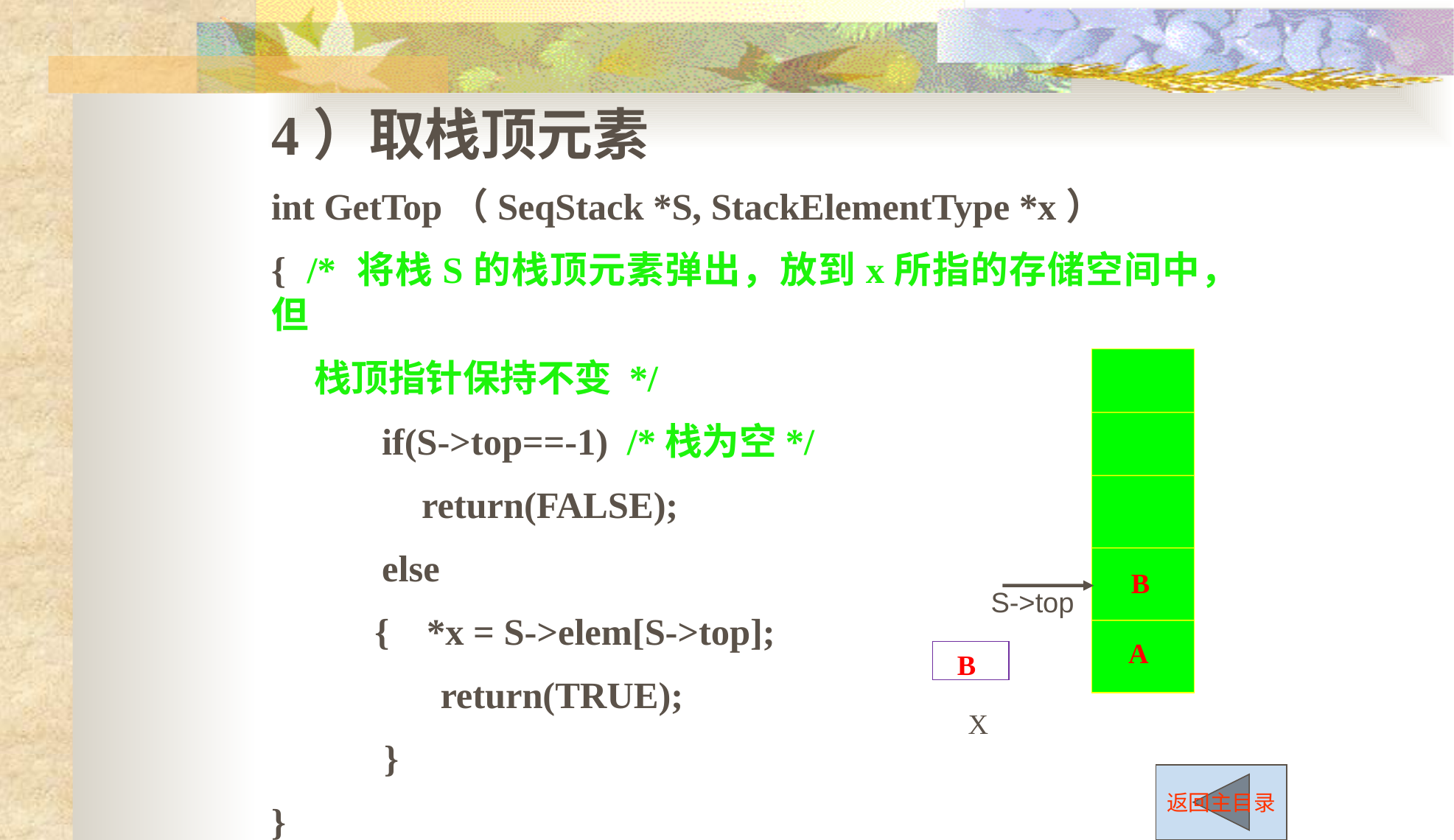

4）取栈顶元素
int GetTop（SeqStack *S, StackElementType *x）
{  /* 将栈S的栈顶元素弹出，放到x所指的存储空间中，但
    栈顶指针保持不变 */
	if(S->top==-1)  /*栈为空*/
                return(FALSE);
	else
           {    *x = S->elem[S->top];
                  return(TRUE);
            }
}

A

B
S->top

X
B
返回主目录